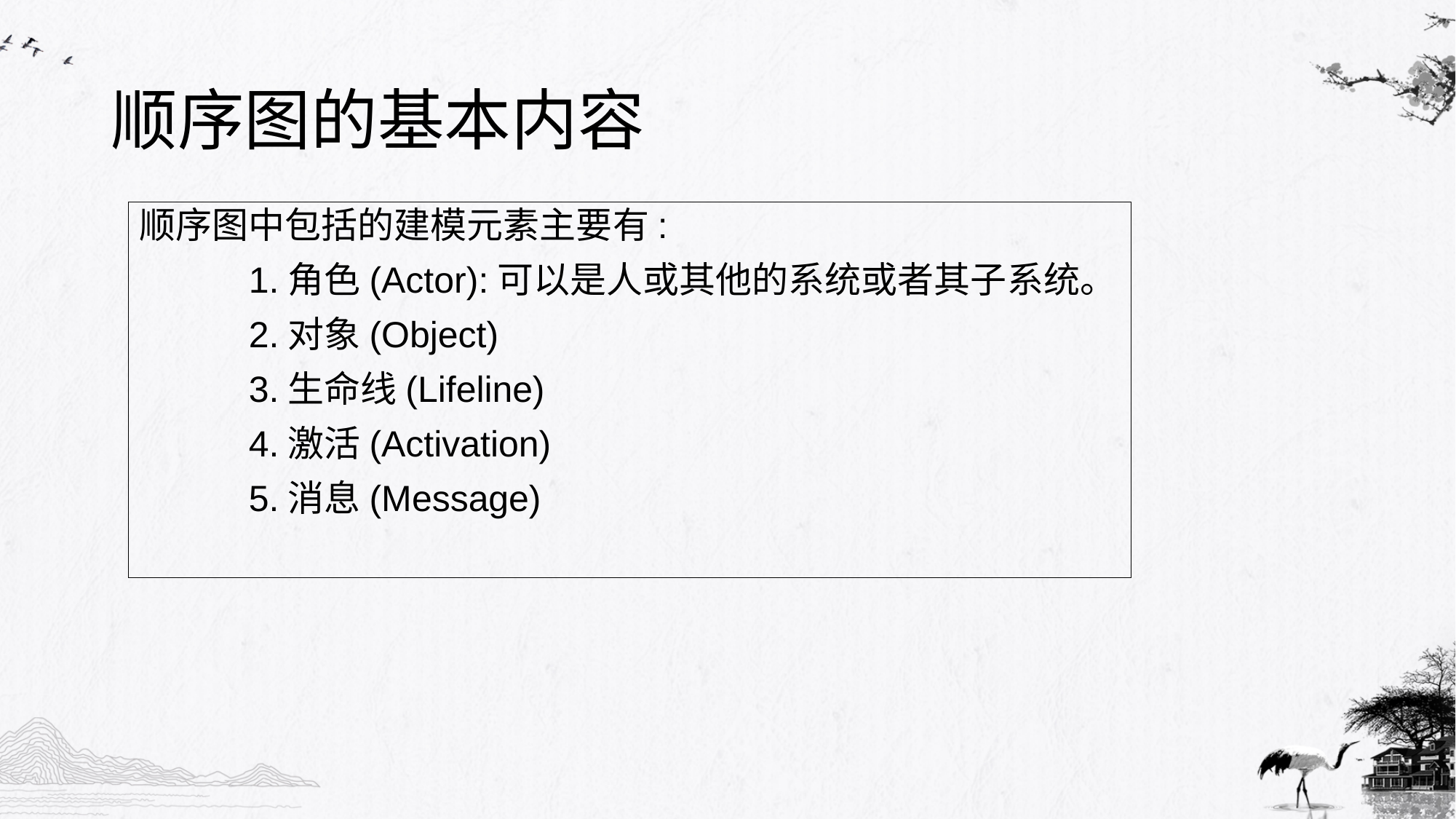

# 顺序图的基本内容
顺序图中包括的建模元素主要有:
	1.角色(Actor):可以是人或其他的系统或者其子系统。
	2.对象(Object)
	3.生命线(Lifeline)
	4.激活(Activation)
	5.消息(Message)